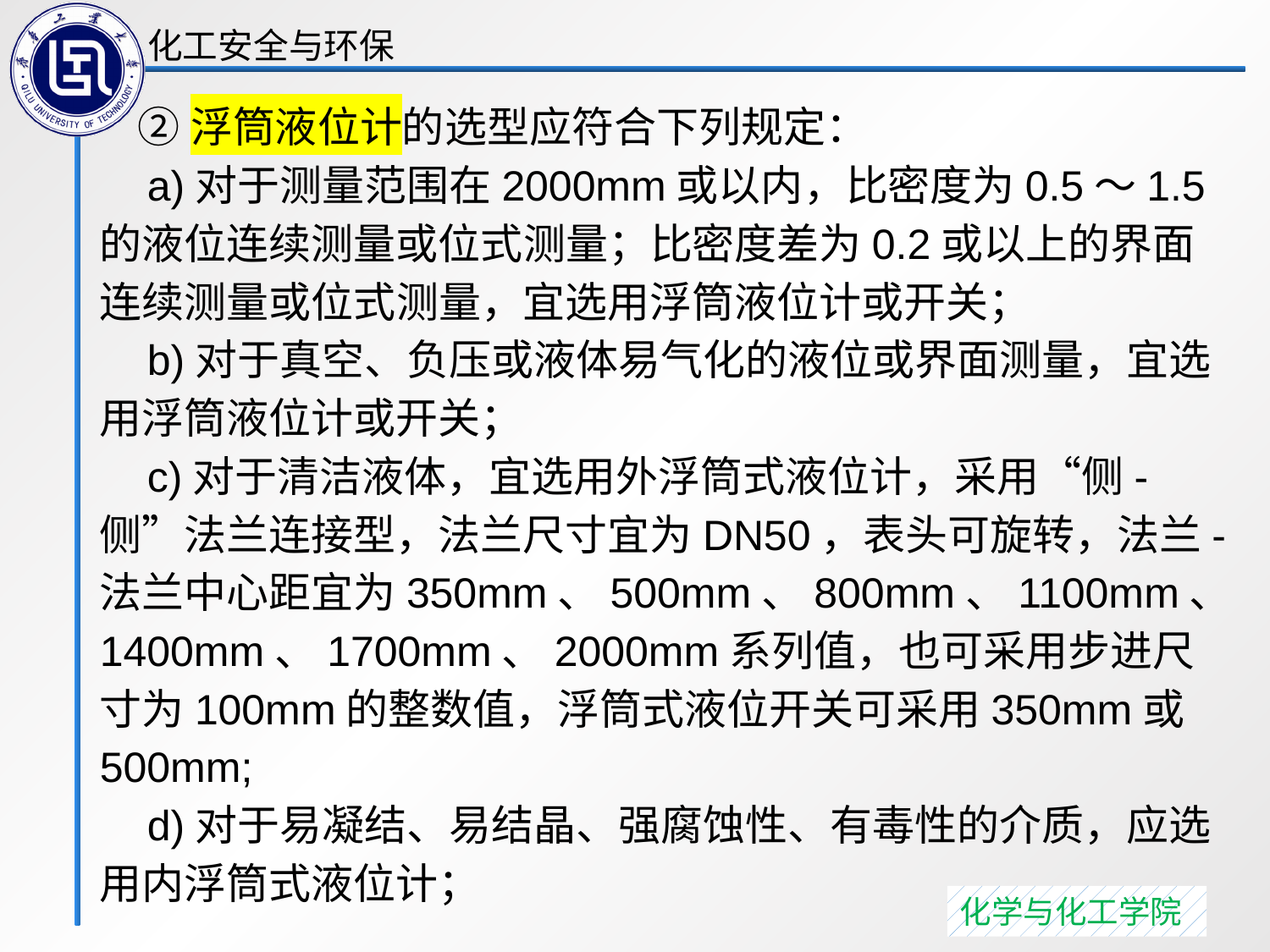

②浮筒液位计的选型应符合下列规定：
    a)对于测量范围在2000mm或以内，比密度为0.5～1.5的液位连续测量或位式测量；比密度差为0.2或以上的界面连续测量或位式测量，宜选用浮筒液位计或开关；
    b)对于真空、负压或液体易气化的液位或界面测量，宜选用浮筒液位计或开关；
    c)对于清洁液体，宜选用外浮筒式液位计，采用“侧-侧”法兰连接型，法兰尺寸宜为DN50，表头可旋转，法兰-法兰中心距宜为350mm、500mm、800mm、1100mm、1400mm、1700mm、2000mm系列值，也可采用步进尺寸为100mm的整数值，浮筒式液位开关可采用350mm或500mm;
    d)对于易凝结、易结晶、强腐蚀性、有毒性的介质，应选用内浮筒式液位计；